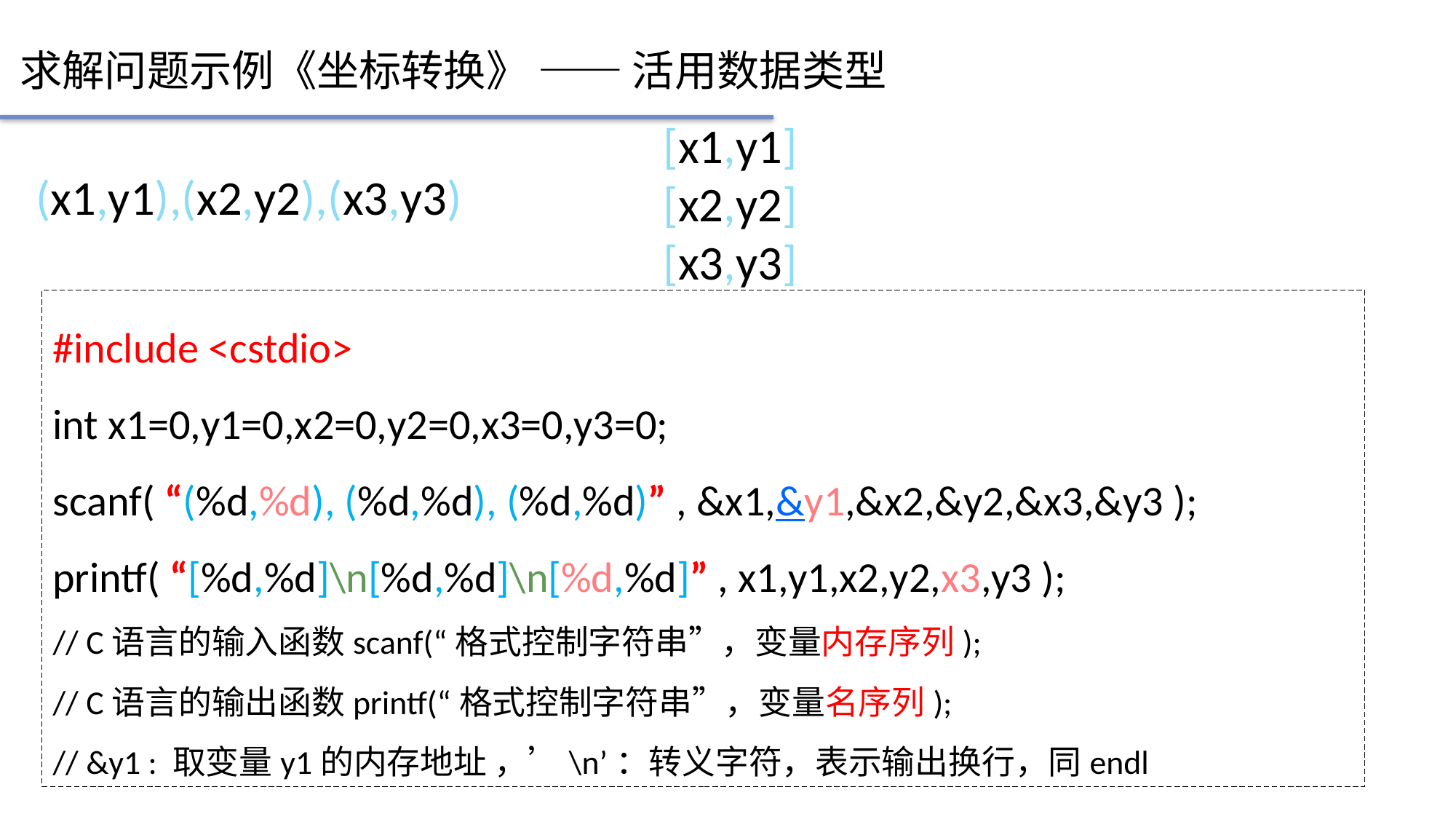

求解问题示例《坐标转换》 —— 活用数据类型
[x1,y1]
[x2,y2]
[x3,y3]
(x1,y1),(x2,y2),(x3,y3)

#include <cstdio>
int x1=0,y1=0,x2=0,y2=0,x3=0,y3=0;
scanf( “(%d,%d), (%d,%d), (%d,%d)” , &x1,&y1,&x2,&y2,&x3,&y3 );
printf( “[%d,%d]\n[%d,%d]\n[%d,%d]” , x1,y1,x2,y2,x3,y3 );
// C语言的输入函数scanf(“格式控制字符串”，变量内存序列);
// C语言的输出函数printf(“格式控制字符串”，变量名序列);
// &y1 : 取变量y1的内存地址 ，’\n’：转义字符，表示输出换行，同endl